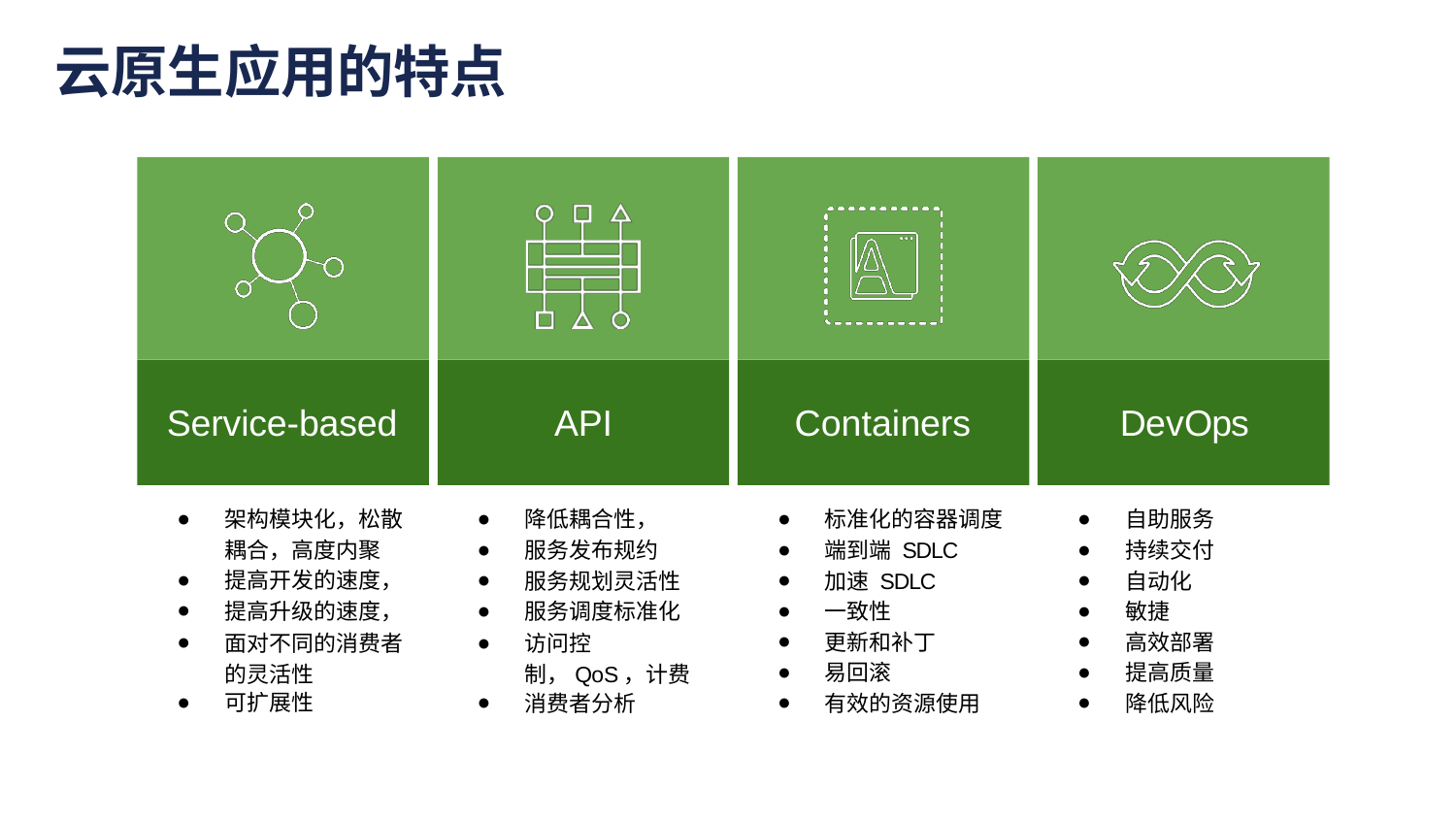

# 云原生应用的特点

Service-based
API
Containers
DevOps

架构模块化，松散耦合，高度内聚
提高开发的速度，
提高升级的速度，
面对不同的消费者的灵活性
可扩展性
降低耦合性，
服务发布规约
服务规划灵活性
服务调度标准化
访问控制，QoS，计费
消费者分析
标准化的容器调度
端到端 SDLC
加速 SDLC
一致性
更新和补丁
易回滚
有效的资源使用
自助服务
持续交付
自动化
敏捷
高效部署
提高质量
降低风险
© 2018, Amazon Web Services, Inc. or its affiliates. All rights  reserved.